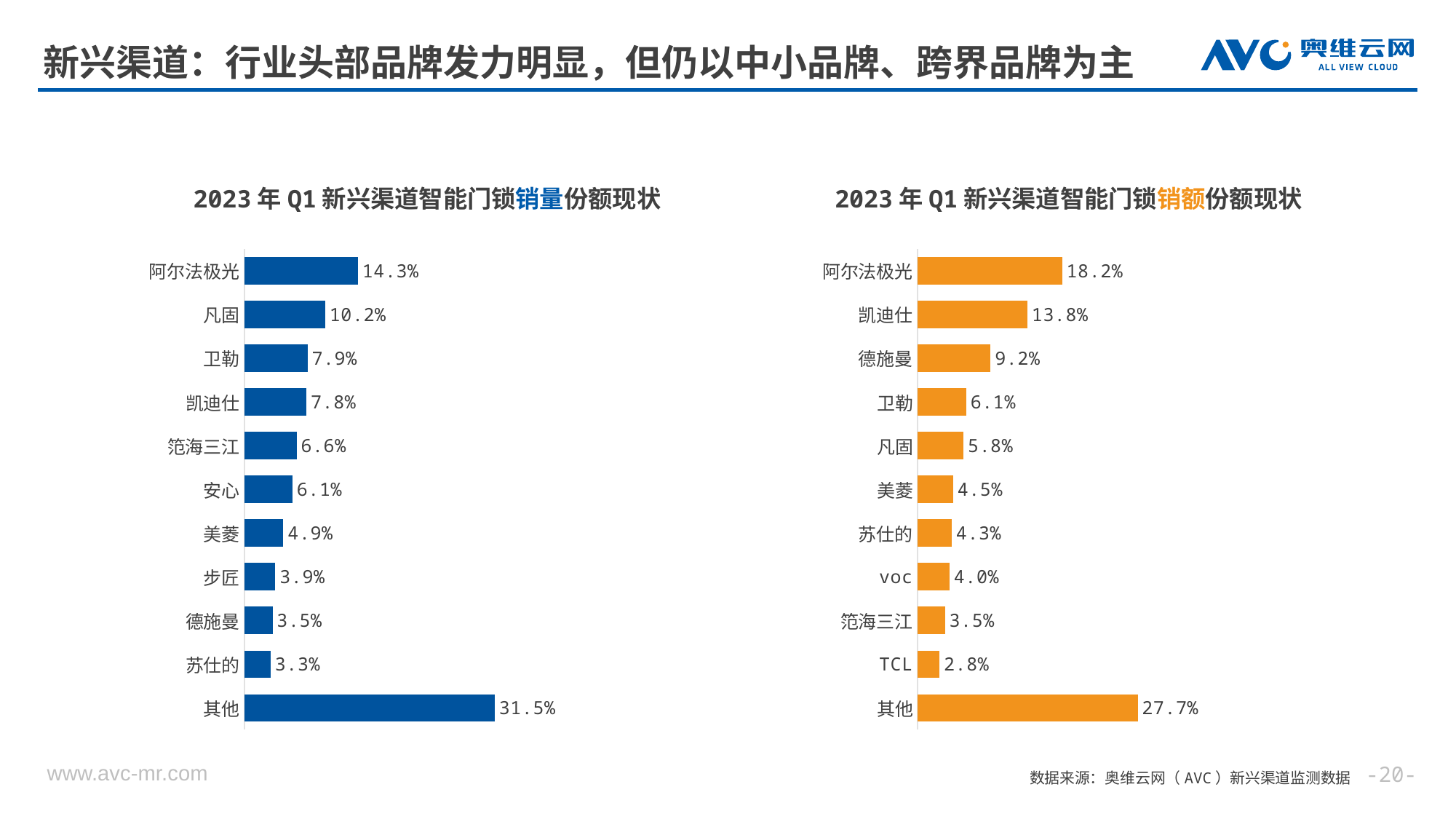

# 新兴渠道：行业头部品牌发力明显，但仍以中小品牌、跨界品牌为主
2023年Q1新兴渠道智能门锁销量份额现状
2023年Q1新兴渠道智能门锁销额份额现状

### Chart

| Category | 份额 |
|---|---|
| 阿尔法极光 | 0.142870806685073 |
| 凡固 | 0.101809637371116 |
| 卫勒 | 0.0793549580110568 |
| 凯迪仕 | 0.0781561848406206 |
| 笵海三江 | 0.0657571719155502 |
| 安心 | 0.0605221039744432 |
| 美菱 | 0.0490636178719226 |
| 步匠 | 0.0390462101551391 |
| 德施曼 | 0.035437137737762 |
| 苏仕的 | 0.0330459678499238 |
| 其他 | 0.314936203587392 |

### Chart

| Category | 份额 |
|---|---|
| 阿尔法极光 | 0.182031210854119 |
| 凯迪仕 | 0.138442735411336 |
| 德施曼 | 0.0919949127597401 |
| 卫勒 | 0.0613057775899273 |
| 凡固 | 0.0580628331687543 |
| 美菱 | 0.0448911902096142 |
| 苏仕的 | 0.0432530934431913 |
| voc | 0.0403814272595193 |
| 笵海三江 | 0.0346573031503564 |
| TCL | 0.027874175883054 |
| 其他 | 0.277105340270388 |
-20-
数据来源：奥维云网（AVC）新兴渠道监测数据